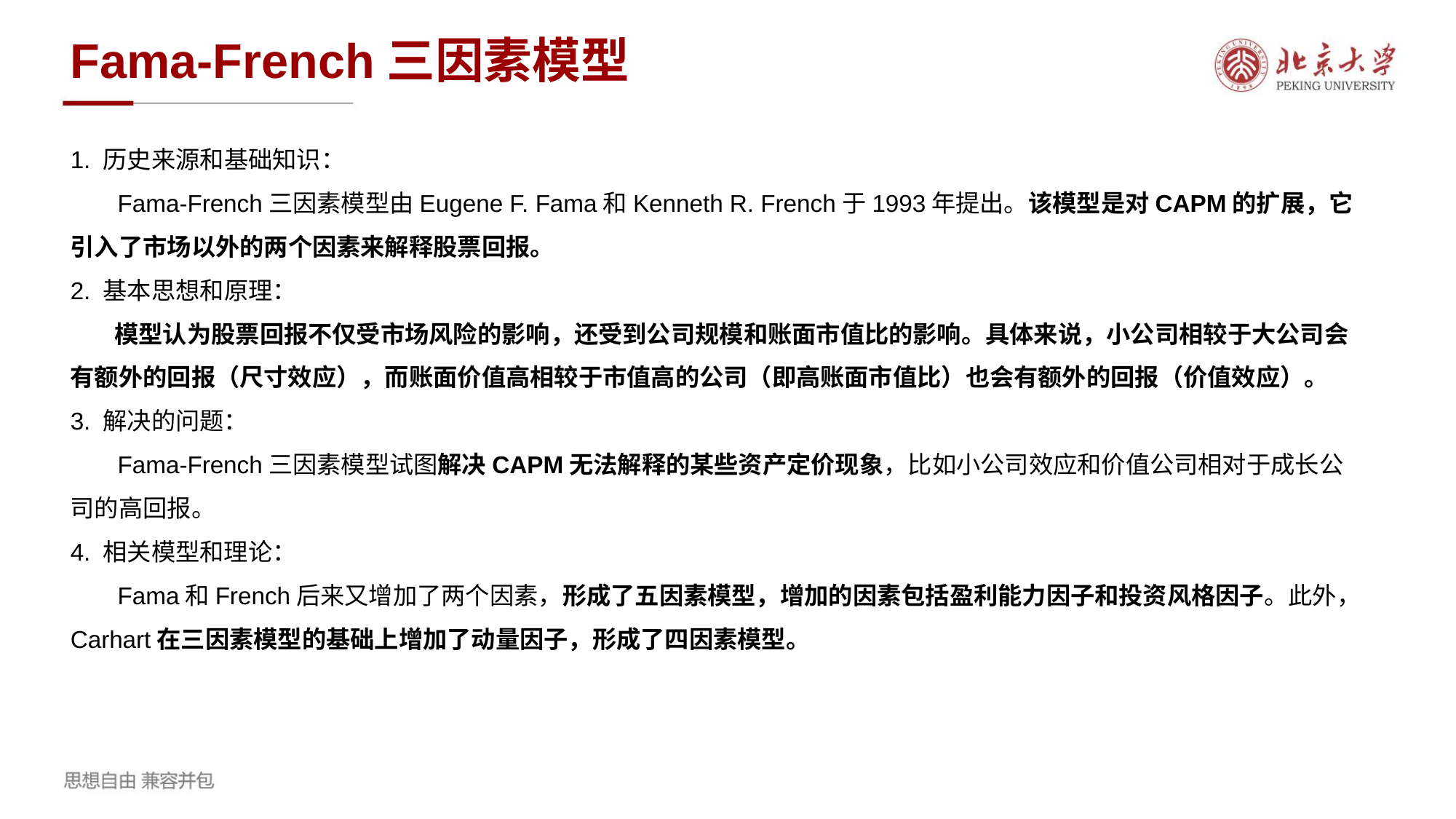

Fama-French三因素模型
1. 历史来源和基础知识：
       Fama-French三因素模型由Eugene F. Fama和Kenneth R. French于1993年提出。该模型是对CAPM的扩展，它引入了市场以外的两个因素来解释股票回报。
2. 基本思想和原理：
       模型认为股票回报不仅受市场风险的影响，还受到公司规模和账面市值比的影响。具体来说，小公司相较于大公司会有额外的回报（尺寸效应），而账面价值高相较于市值高的公司（即高账面市值比）也会有额外的回报（价值效应）。
3. 解决的问题：
       Fama-French三因素模型试图解决CAPM无法解释的某些资产定价现象，比如小公司效应和价值公司相对于成长公司的高回报。
4. 相关模型和理论：
       Fama和French后来又增加了两个因素，形成了五因素模型，增加的因素包括盈利能力因子和投资风格因子。此外，Carhart在三因素模型的基础上增加了动量因子，形成了四因素模型。